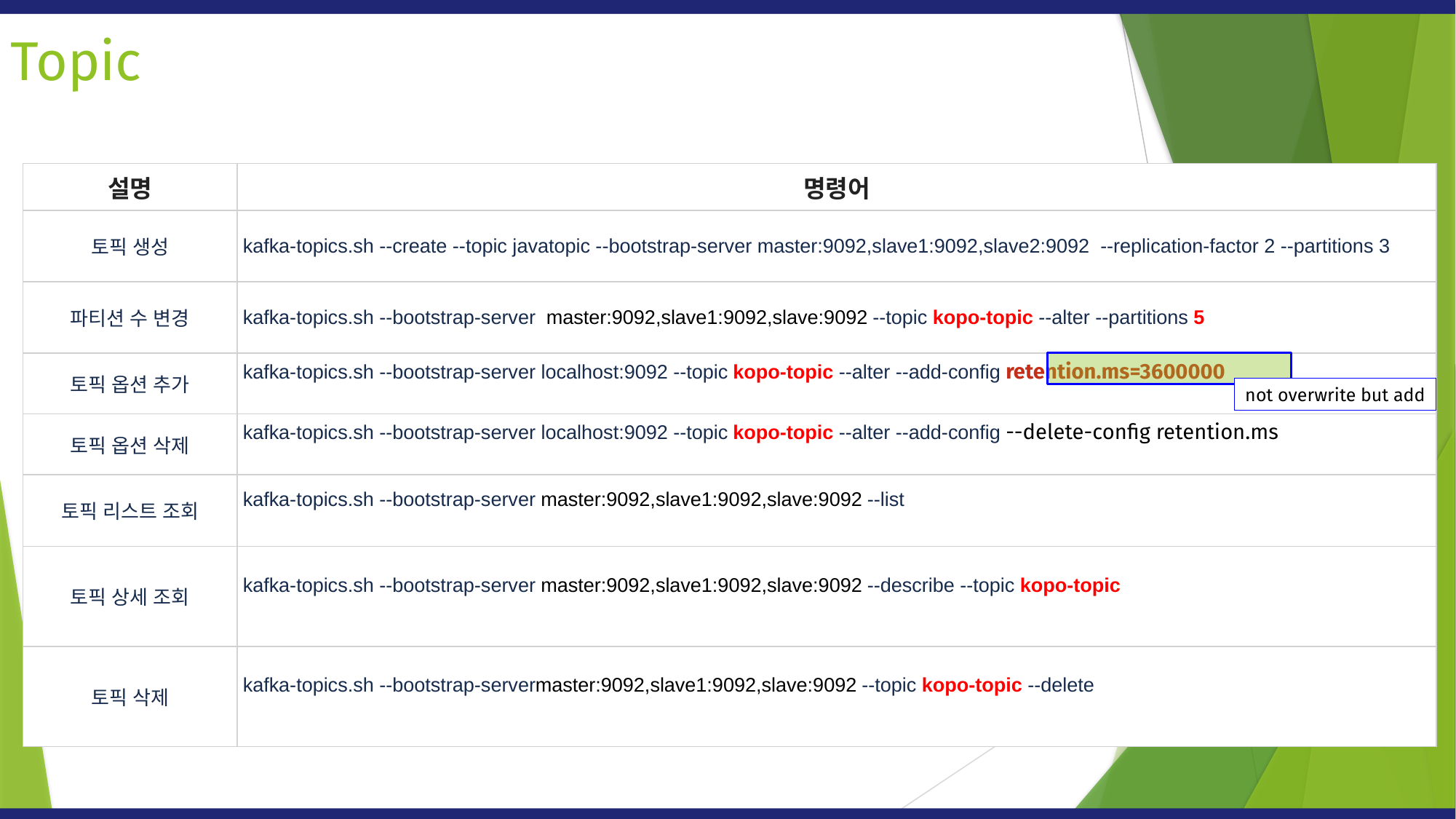

Topic
| 설명 | 명령어 |
| --- | --- |
| 토픽 생성 | kafka-topics.sh --create --topic javatopic --bootstrap-server master:9092,slave1:9092,slave2:9092 --replication-factor 2 --partitions 3 |
| 파티션 수 변경 | kafka-topics.sh --bootstrap-server  master:9092,slave1:9092,slave:9092 --topic kopo-topic --alter --partitions 5 |
| 토픽 옵션 추가 | kafka-topics.sh --bootstrap-server localhost:9092 --topic kopo-topic --alter --add-config retention.ms=3600000 |
| 토픽 옵션 삭제 | kafka-topics.sh --bootstrap-server localhost:9092 --topic kopo-topic --alter --add-config --delete-config retention.ms |
| 토픽 리스트 조회 | kafka-topics.sh --bootstrap-server master:9092,slave1:9092,slave:9092 --list |
| 토픽 상세 조회 | kafka-topics.sh --bootstrap-server master:9092,slave1:9092,slave:9092 --describe --topic kopo-topic |
| 토픽 삭제 | kafka-topics.sh --bootstrap-servermaster:9092,slave1:9092,slave:9092 --topic kopo-topic --delete |

not overwrite but add